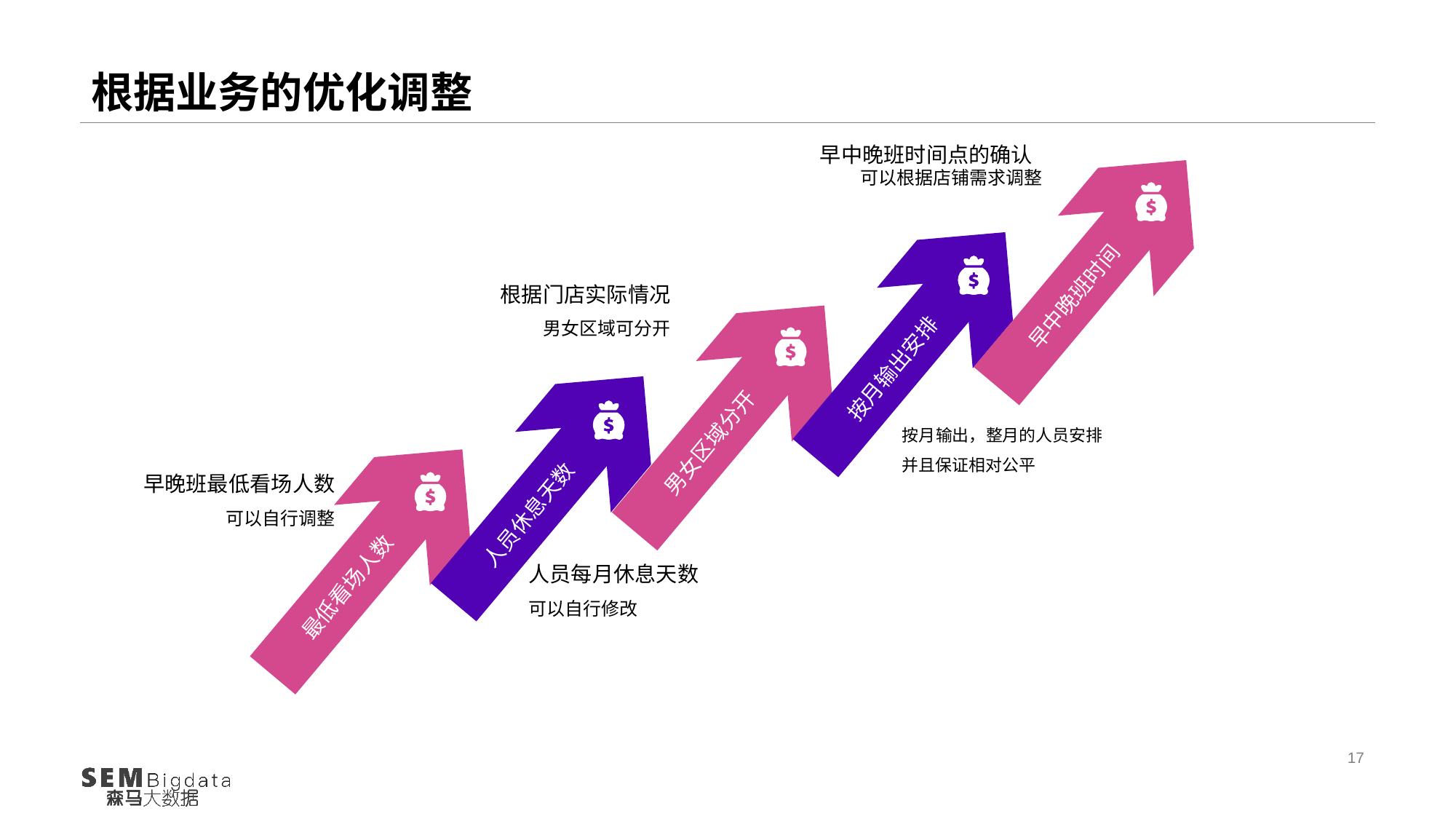

# 根据业务的优化调整
早中晚班时间点的确认
可以根据店铺需求调整

早中晚班时间

按月输出安排

男女区域分开

人员休息天数
最低看场人数

根据门店实际情况
男女区域可分开

按月输出，整月的人员安排
并且保证相对公平
早晚班最低看场人数
可以自行调整

人员每月休息天数
可以自行修改
17